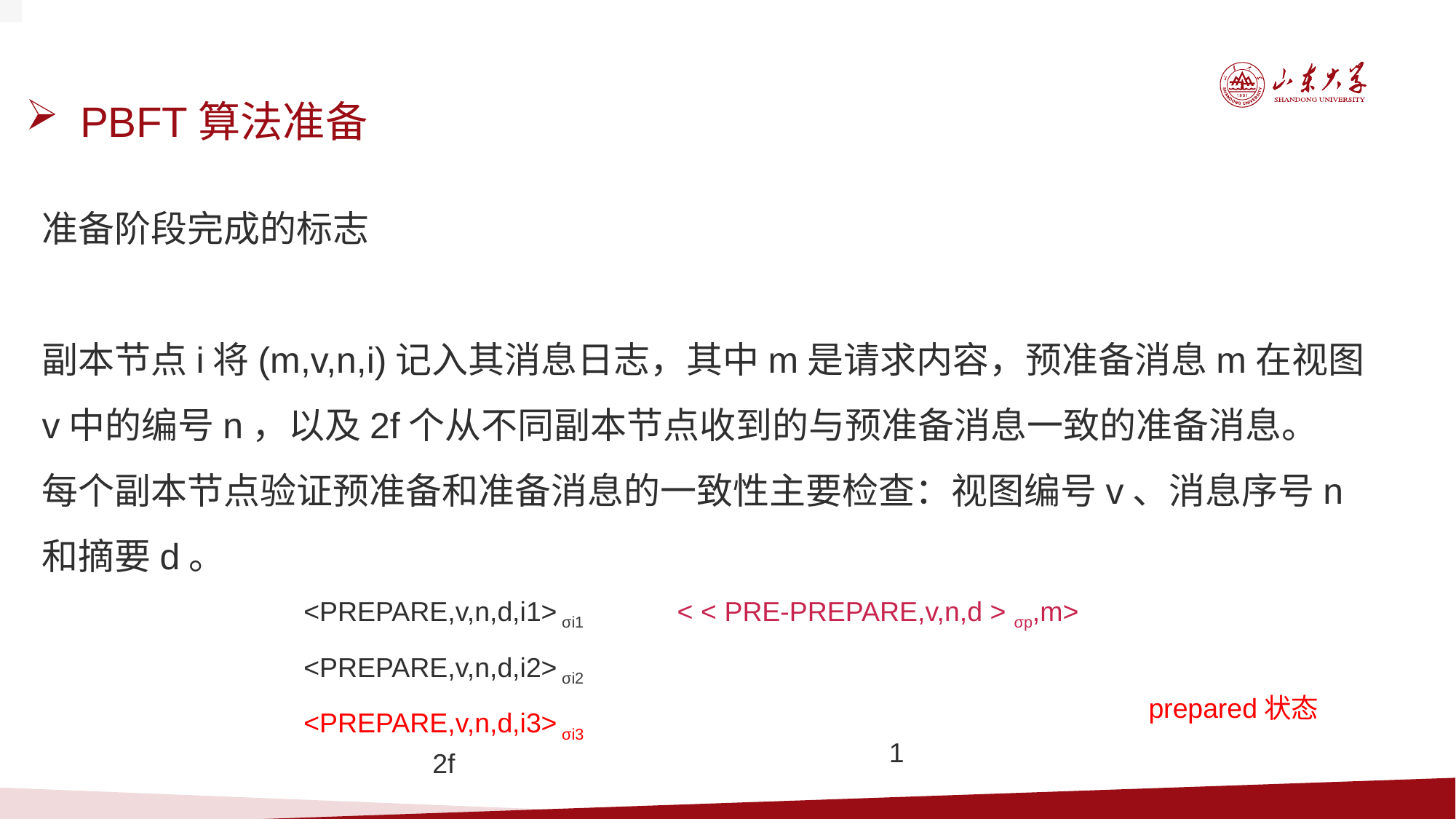

PBFT算法准备
准备阶段完成的标志

副本节点i将(m,v,n,i)记入其消息日志，其中m是请求内容，预准备消息m在视图v中的编号n，以及2f个从不同副本节点收到的与预准备消息一致的准备消息。
每个副本节点验证预准备和准备消息的一致性主要检查：视图编号v、消息序号n和摘要d。
<PREPARE,v,n,d,i1> σi1
<PREPARE,v,n,d,i2> σi2
<PREPARE,v,n,d,i3> σi3
< < PRE-PREPARE,v,n,d > σp,m>
prepared状态
1
2f